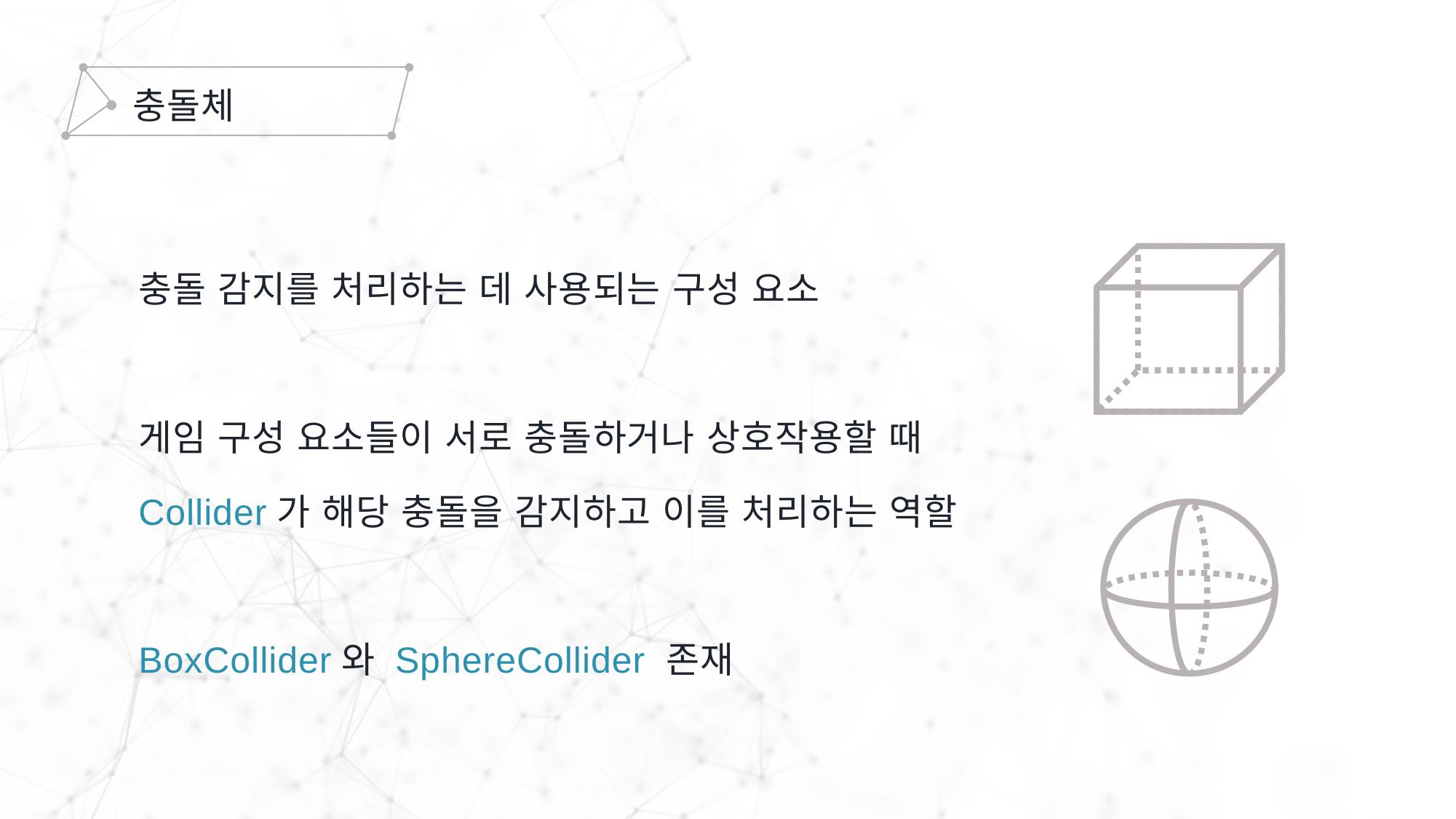

충돌체

충돌 감지를 처리하는 데 사용되는 구성 요소

게임 구성 요소들이 서로 충돌하거나 상호작용할 때
Collider가 해당 충돌을 감지하고 이를 처리하는 역할

BoxCollider와 SphereCollider 존재